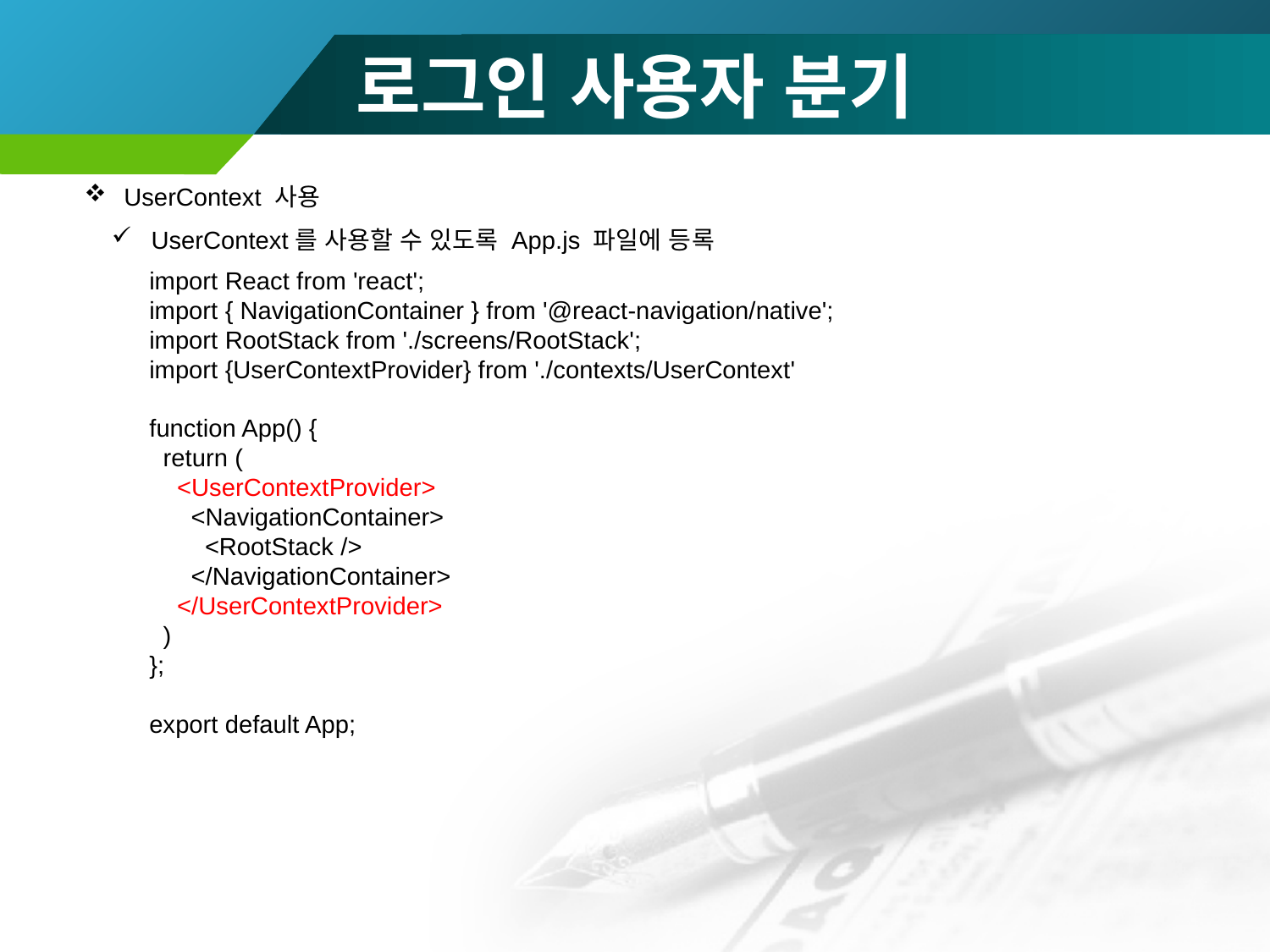

# 로그인 사용자 분기
UserContext 사용
UserContext를 사용할 수 있도록 App.js 파일에 등록
import React from 'react';
import { NavigationContainer } from '@react-navigation/native';
import RootStack from './screens/RootStack';
import {UserContextProvider} from './contexts/UserContext'

function App() {
  return (
    <UserContextProvider>
      <NavigationContainer>
        <RootStack />
      </NavigationContainer>
    </UserContextProvider>
  )
};

export default App;